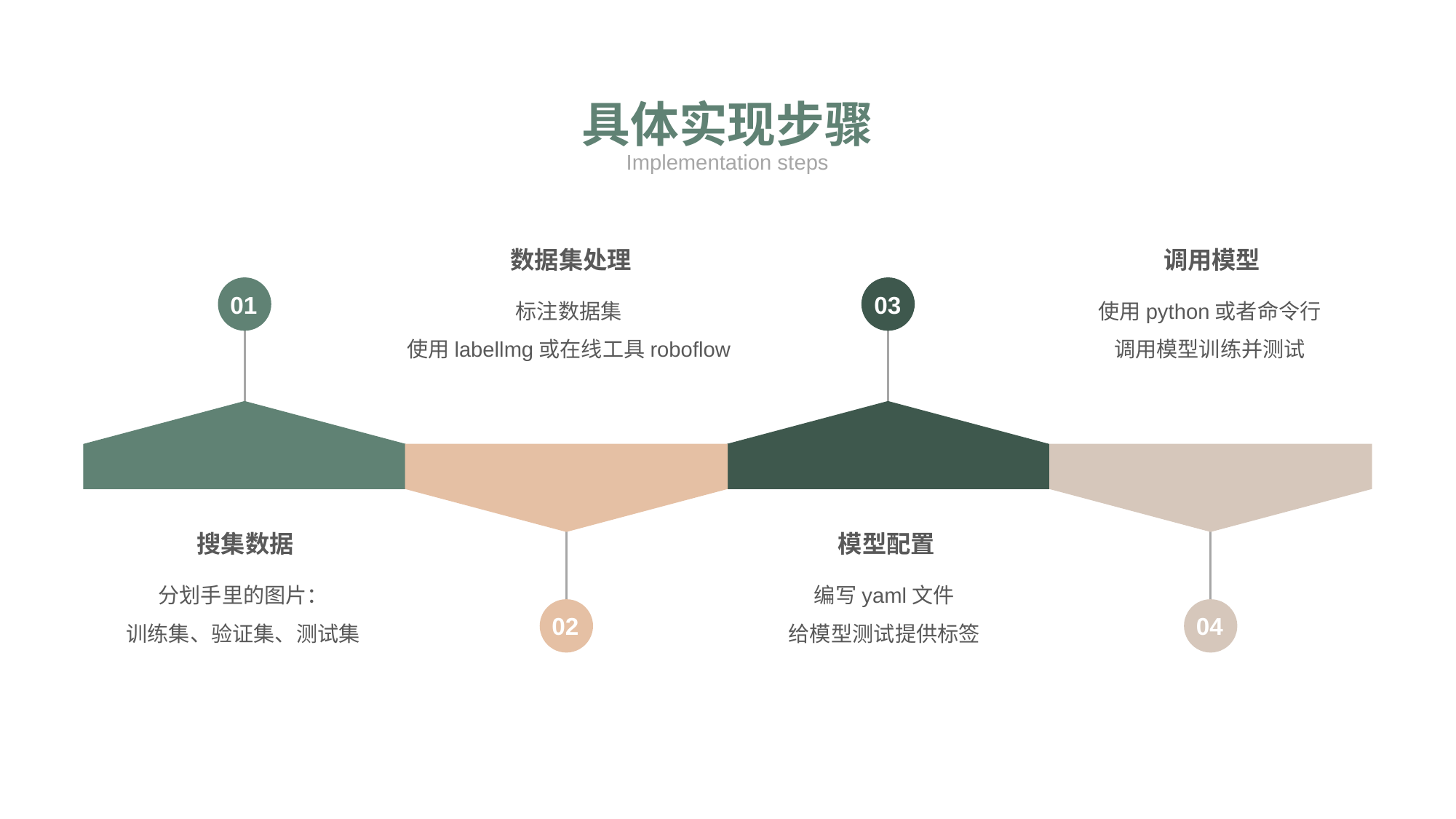

具体实现步骤
Implementation steps
数据集处理
调用模型

03
01
标注数据集
使用labellmg或在线工具roboflow
使用python或者命令行
调用模型训练并测试

搜集数据
模型配置
分划手里的图片：
训练集、验证集、测试集
编写yaml文件
给模型测试提供标签

02
04